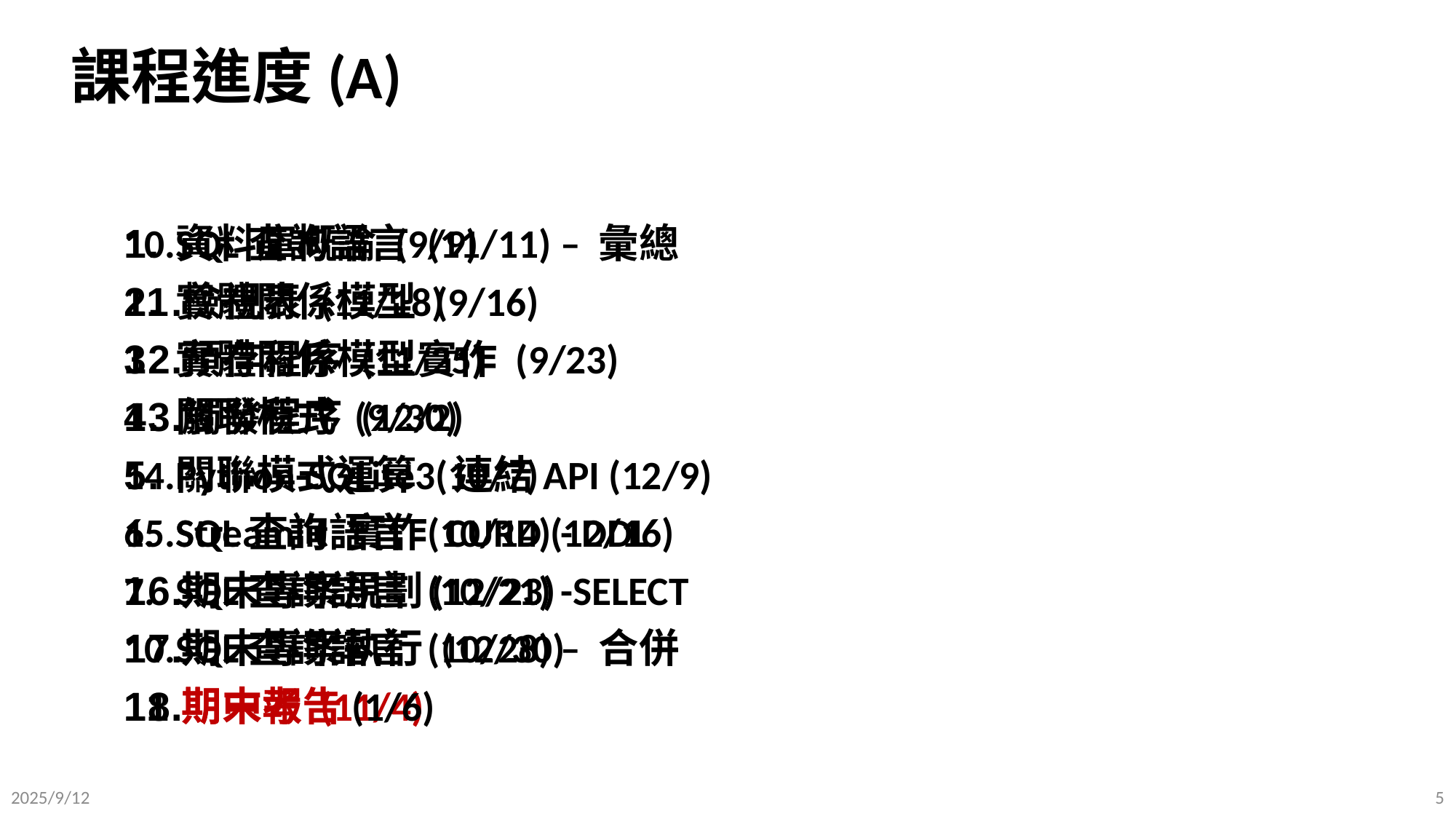

# 課程進度(A)
資料庫概論 (9/9)
實體關係模型 (9/16)
實體關係模型實作 (9/23)
關聯模式 (9/30)
關聯模式運算 (10/7)
SQL查詢語言 (10/14) - DDL
SQL查詢語言 (10/21) -SELECT
SQL查詢語言 (10/28) – 合併
期中考 (11/4)
SQL查詢語言 (11/11) – 彙總
檢視表 (11/18)
預存程序 (11/25)
觸發程序 (12/2)
Python-SQLite3 連結API (12/9)
Streamlit 實作 CURD (12/16)
期末專案規劃(12/23)
期末專案執行 (12/30)
期末報告(1/6)
2025/9/12
5